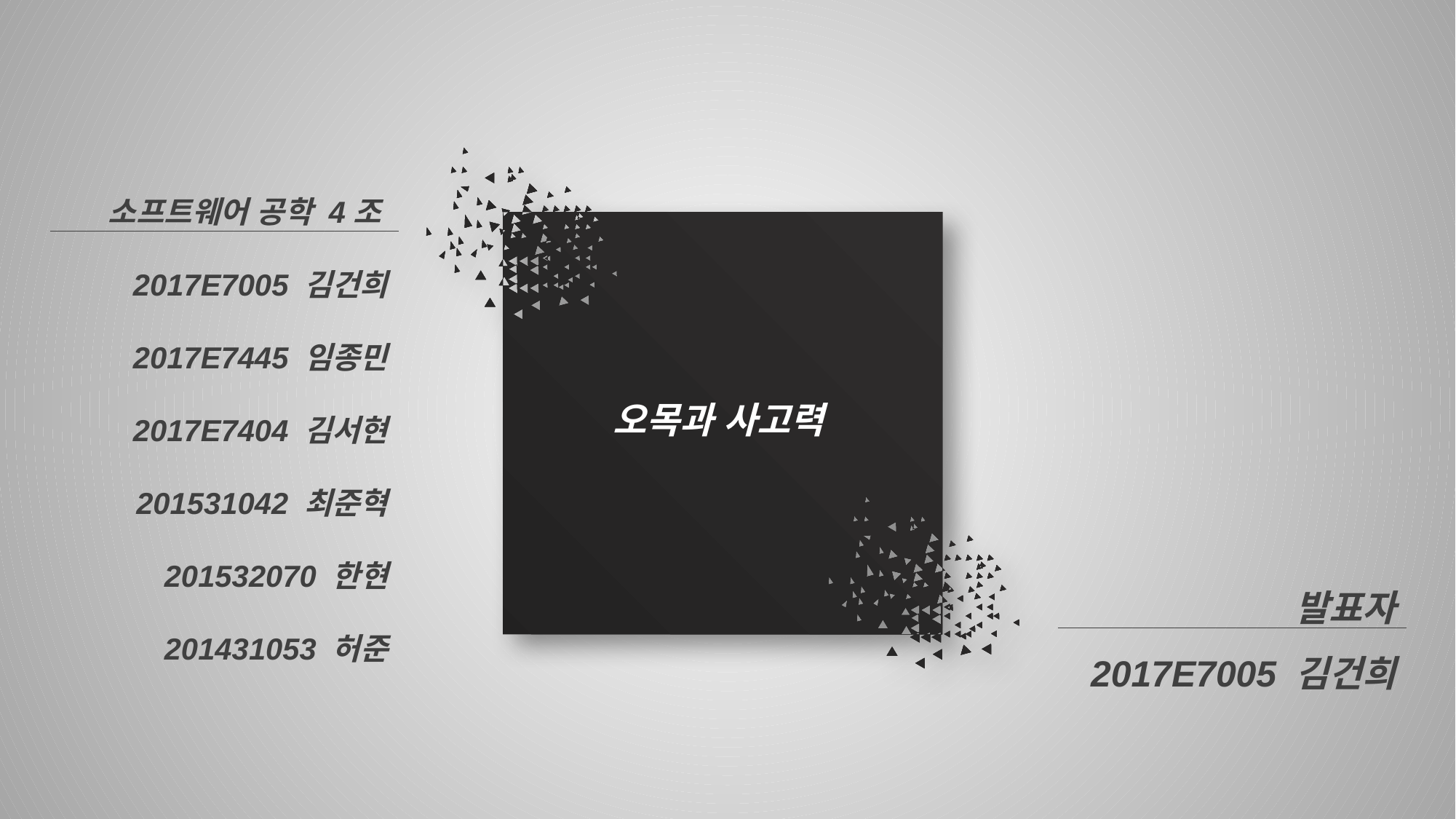

소프트웨어 공학 4조2017E7005 김건희
2017E7445 임종민
2017E7404 김서현
201531042 최준혁
201532070 한현
201431053 허준

오목과 사고력
발표자
2017E7005 김건희